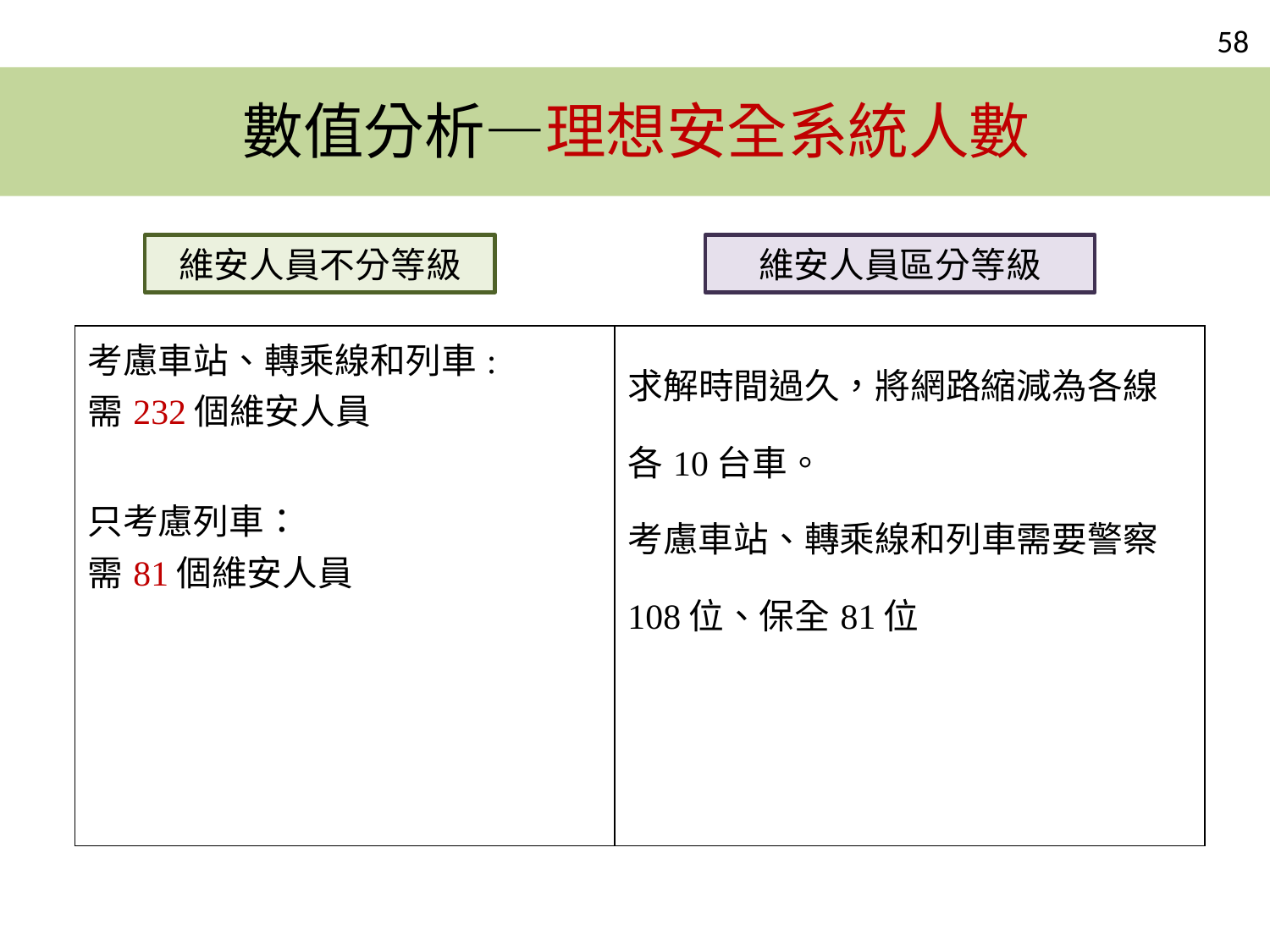

# 數值分析—理想安全系統人數
維安人員不分等級
維安人員區分等級
| 考慮車站、轉乘線和列車: 需232個維安人員 只考慮列車： 需81個維安人員 | 求解時間過久，將網路縮減為各線各10台車。 考慮車站、轉乘線和列車需要警察108位、保全81位 |
| --- | --- |